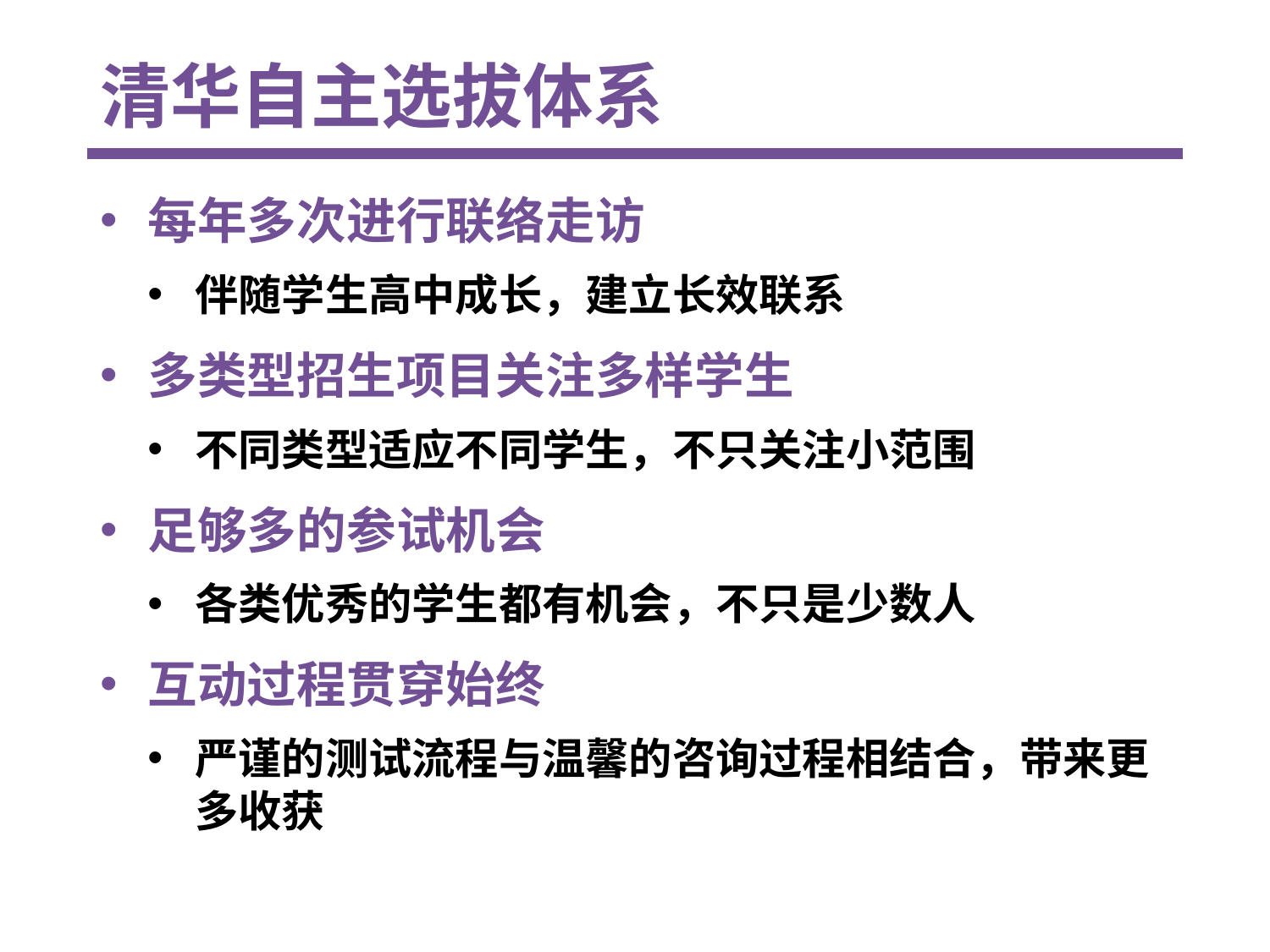

# 清华自主选拔体系
每年多次进行联络走访
伴随学生高中成长，建立长效联系
多类型招生项目关注多样学生
不同类型适应不同学生，不只关注小范围
足够多的参试机会
各类优秀的学生都有机会，不只是少数人
互动过程贯穿始终
严谨的测试流程与温馨的咨询过程相结合，带来更多收获